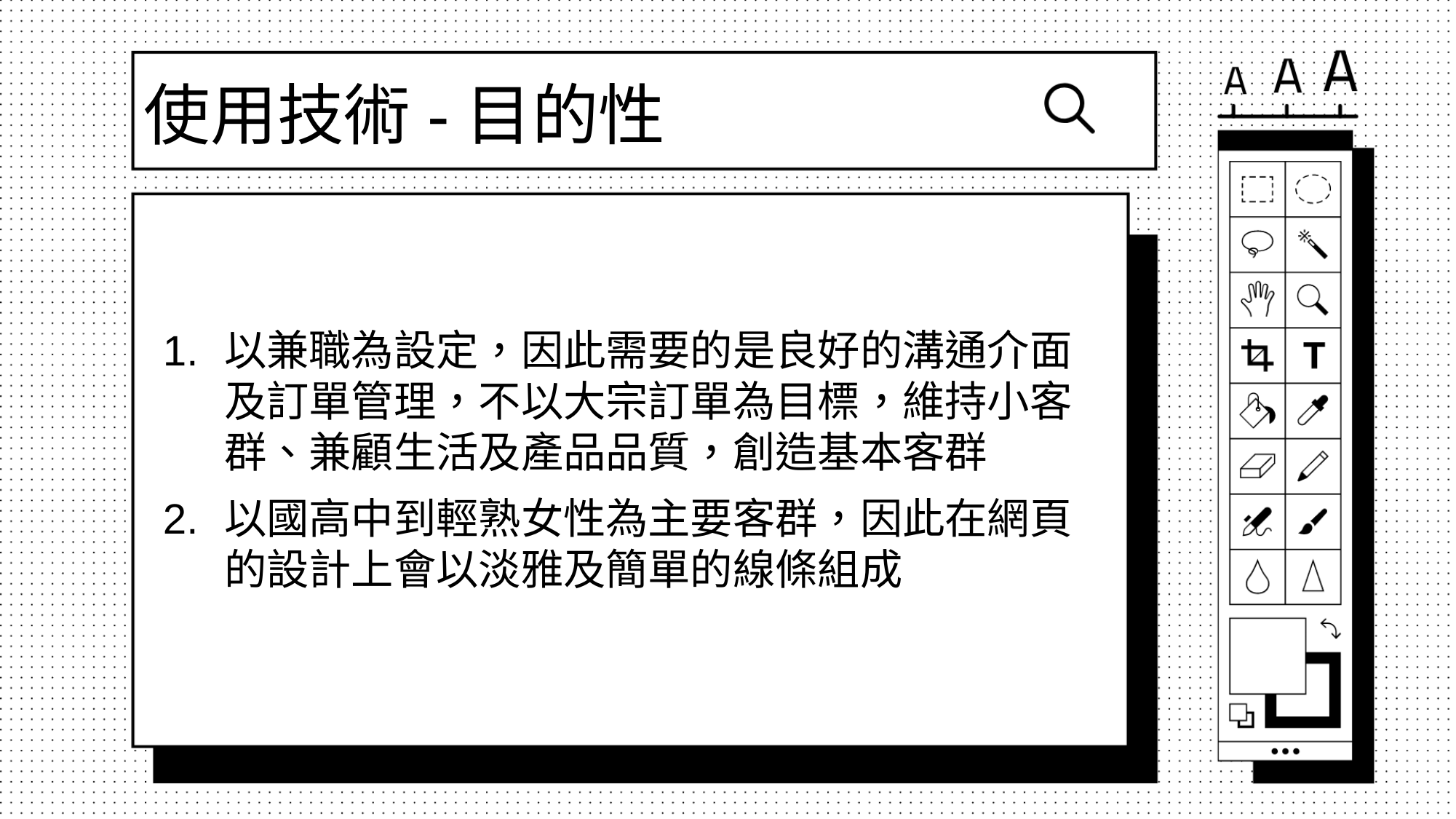

# 使用技術-目的性
以兼職為設定，因此需要的是良好的溝通介面及訂單管理，不以大宗訂單為目標，維持小客群、兼顧生活及產品品質，創造基本客群
以國高中到輕熟女性為主要客群，因此在網頁的設計上會以淡雅及簡單的線條組成